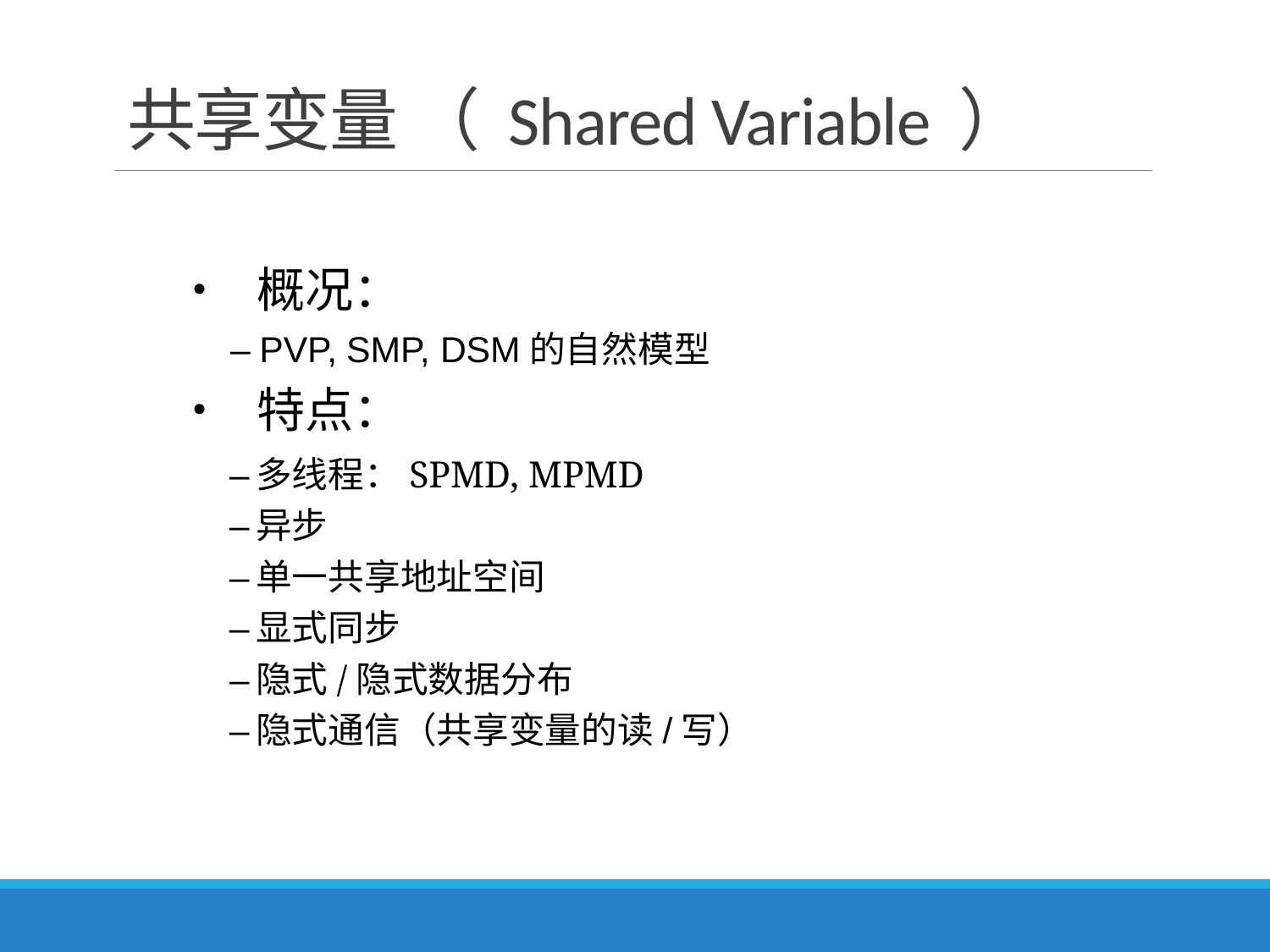

# 共享变量 （ Shared Variable ）

•  概况：
		– PVP, SMP, DSM的自然模型
•  特点：
–
–
–
–
–
–
多线程：SPMD, MPMD
异步
单一共享地址空间
显式同步
隐式/隐式数据分布
隐式通信（共享变量的读/写）